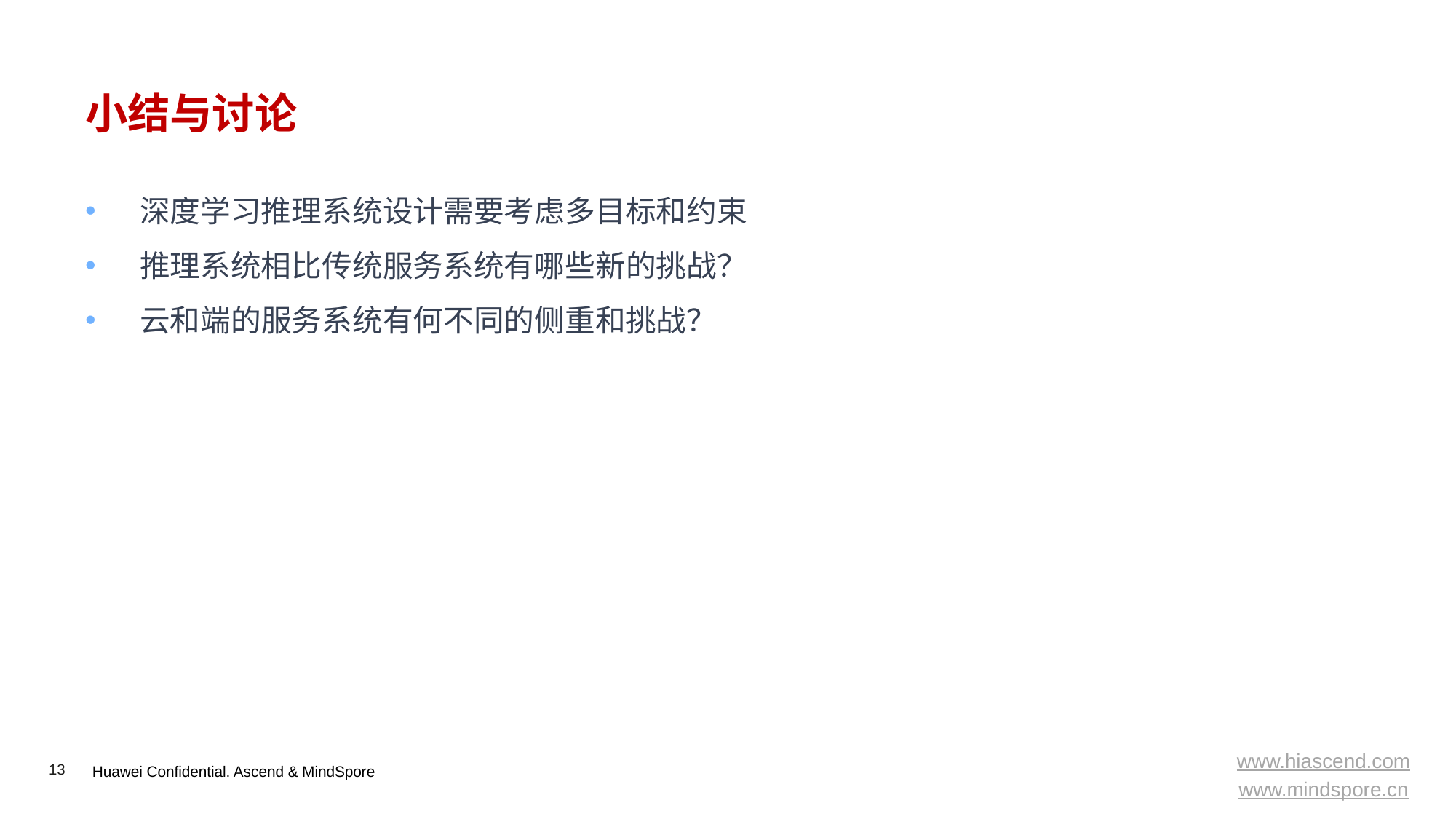

# 小结与讨论
深度学习推理系统设计需要考虑多目标和约束
推理系统相比传统服务系统有哪些新的挑战？
云和端的服务系统有何不同的侧重和挑战？